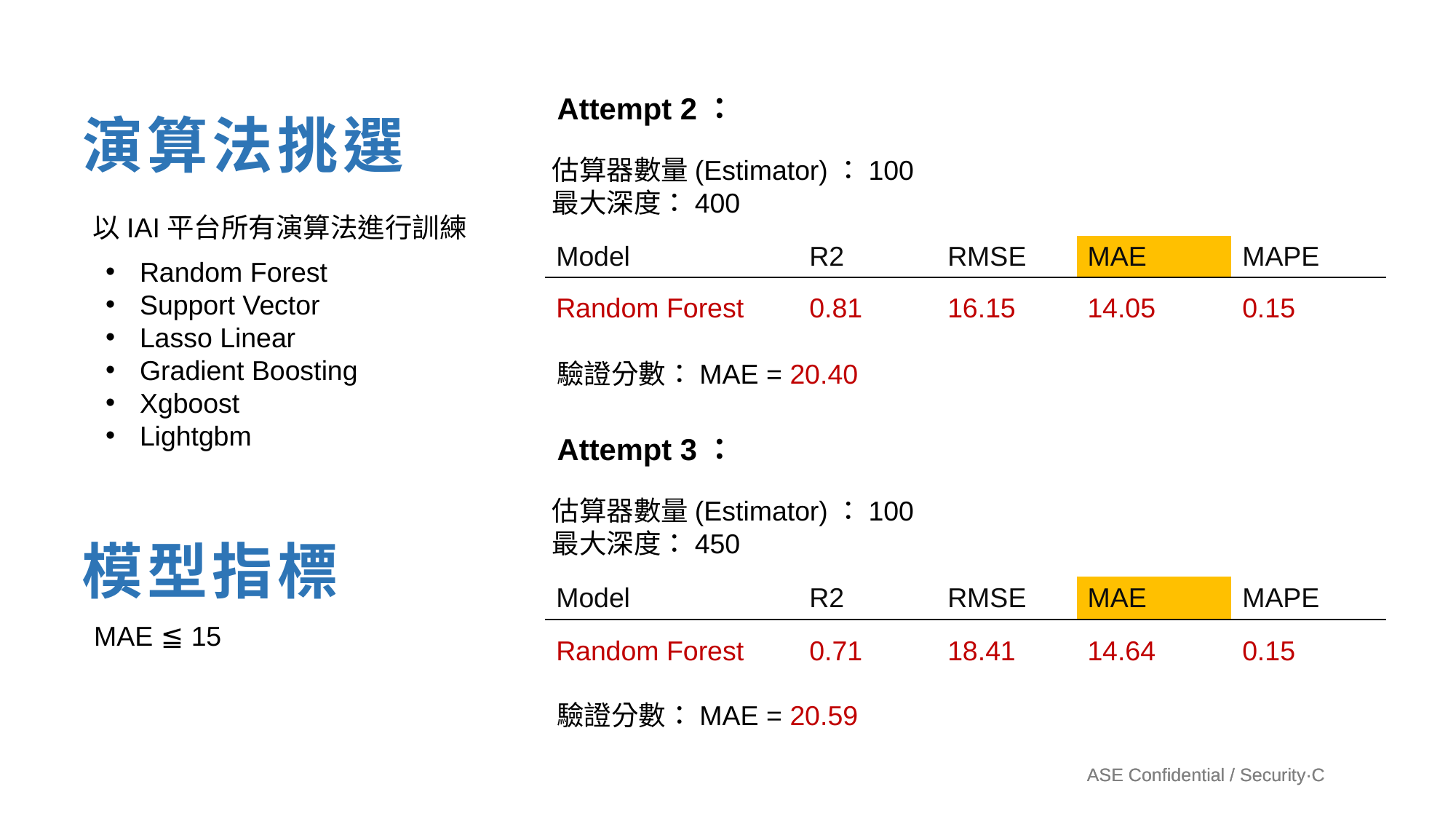

Attempt 2：
演算法挑選
估算器數量(Estimator)：100
最大深度：400
以IAI平台所有演算法進行訓練
| Model | R2 | RMSE | MAE | MAPE |
| --- | --- | --- | --- | --- |
| Random Forest | 0.81 | 16.15 | 14.05 | 0.15 |
Random Forest
Support Vector
Lasso Linear
Gradient Boosting
Xgboost
Lightgbm
驗證分數：MAE = 20.40
Attempt 3：
估算器數量(Estimator)：100
最大深度：450
模型指標
| Model | R2 | RMSE | MAE | MAPE |
| --- | --- | --- | --- | --- |
| Random Forest | 0.71 | 18.41 | 14.64 | 0.15 |
MAE ≦ 15
驗證分數：MAE = 20.59